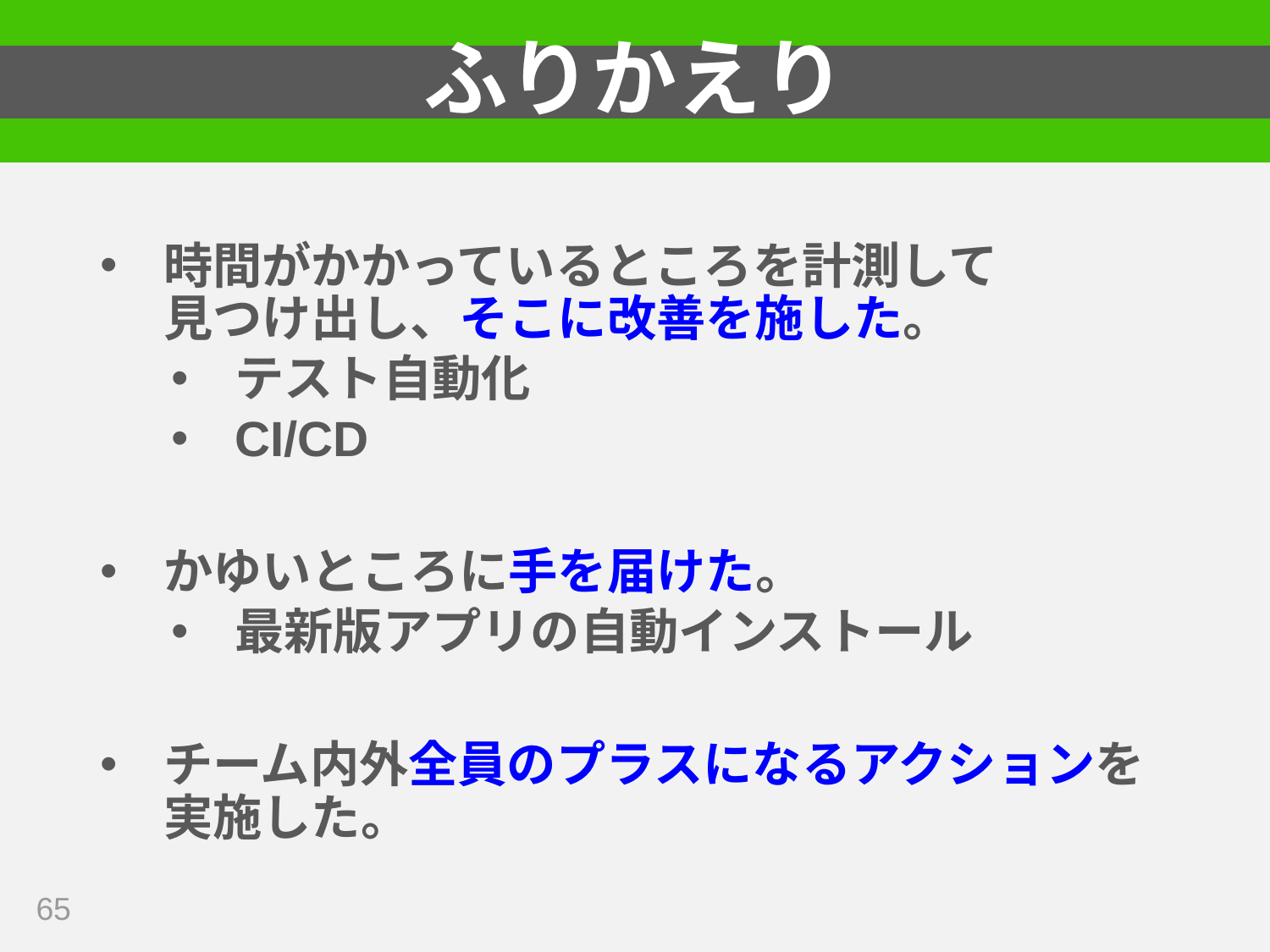

# ふりかえり
時間がかかっているところを計測して
見つけ出し、そこに改善を施した。
テスト自動化
CI/CD

かゆいところに手を届けた。
最新版アプリの自動インストール

チーム内外全員のプラスになるアクションを実施した。
65